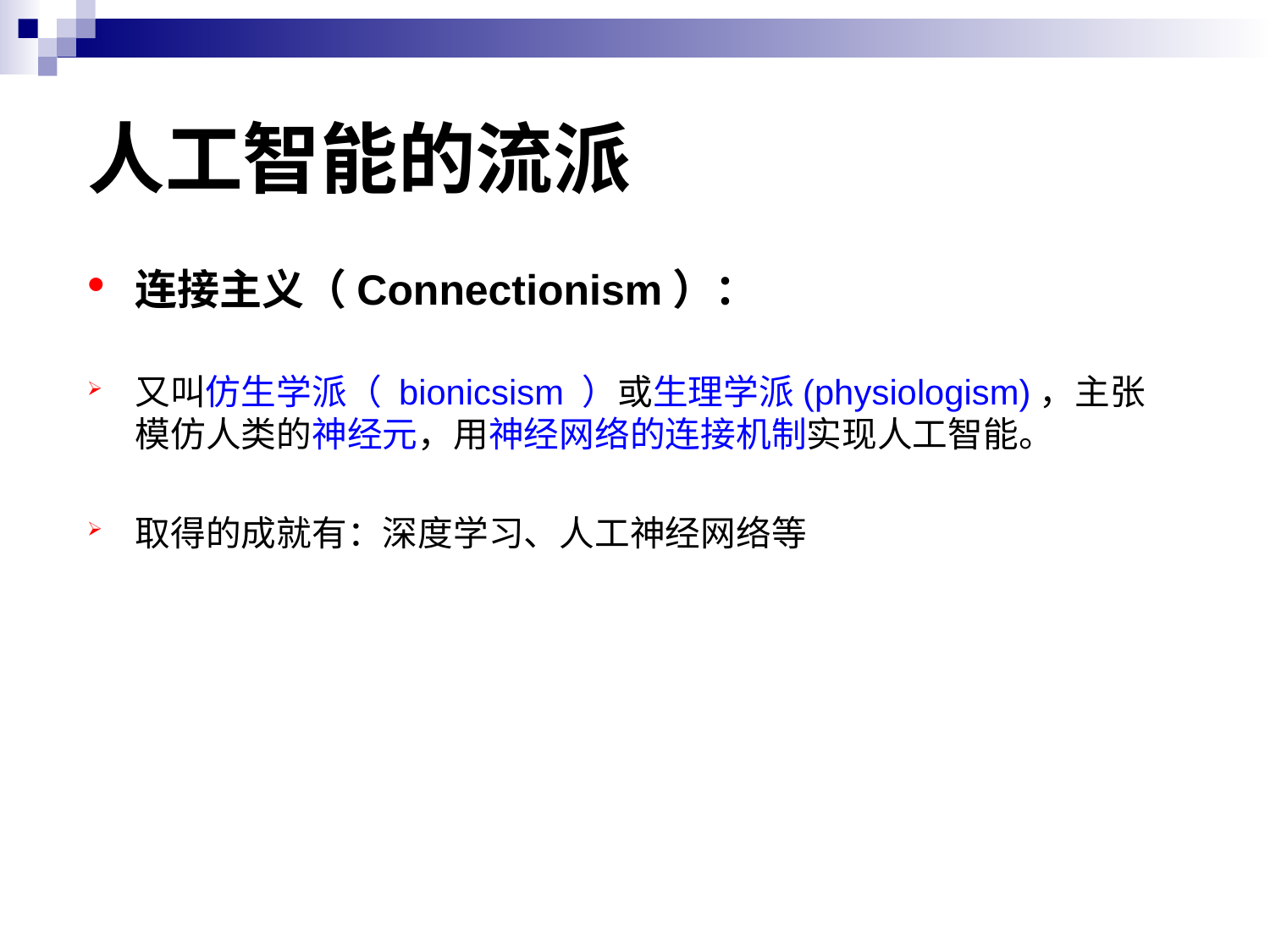

# 人工智能的流派
连接主义（Connectionism）：

又叫仿生学派（ bionicsism ）或生理学派(physiologism)，主张模仿人类的神经元，用神经网络的连接机制实现人工智能。

取得的成就有：深度学习、人工神经网络等